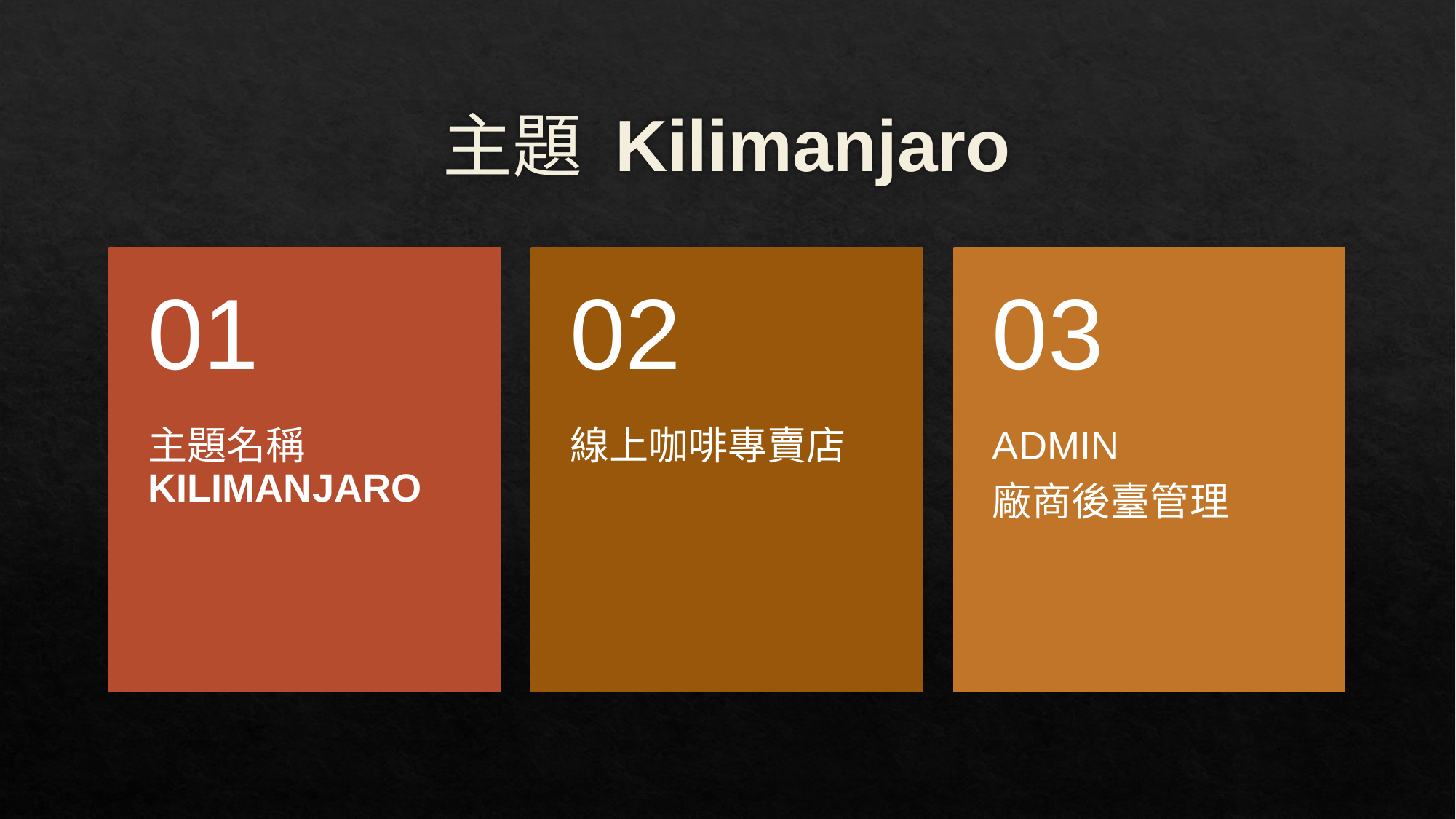

# 主題 Kilimanjaro
主題名稱 Kilimanjaro
01
線上咖啡專賣店
02
ADMIN
廠商後臺管理
03